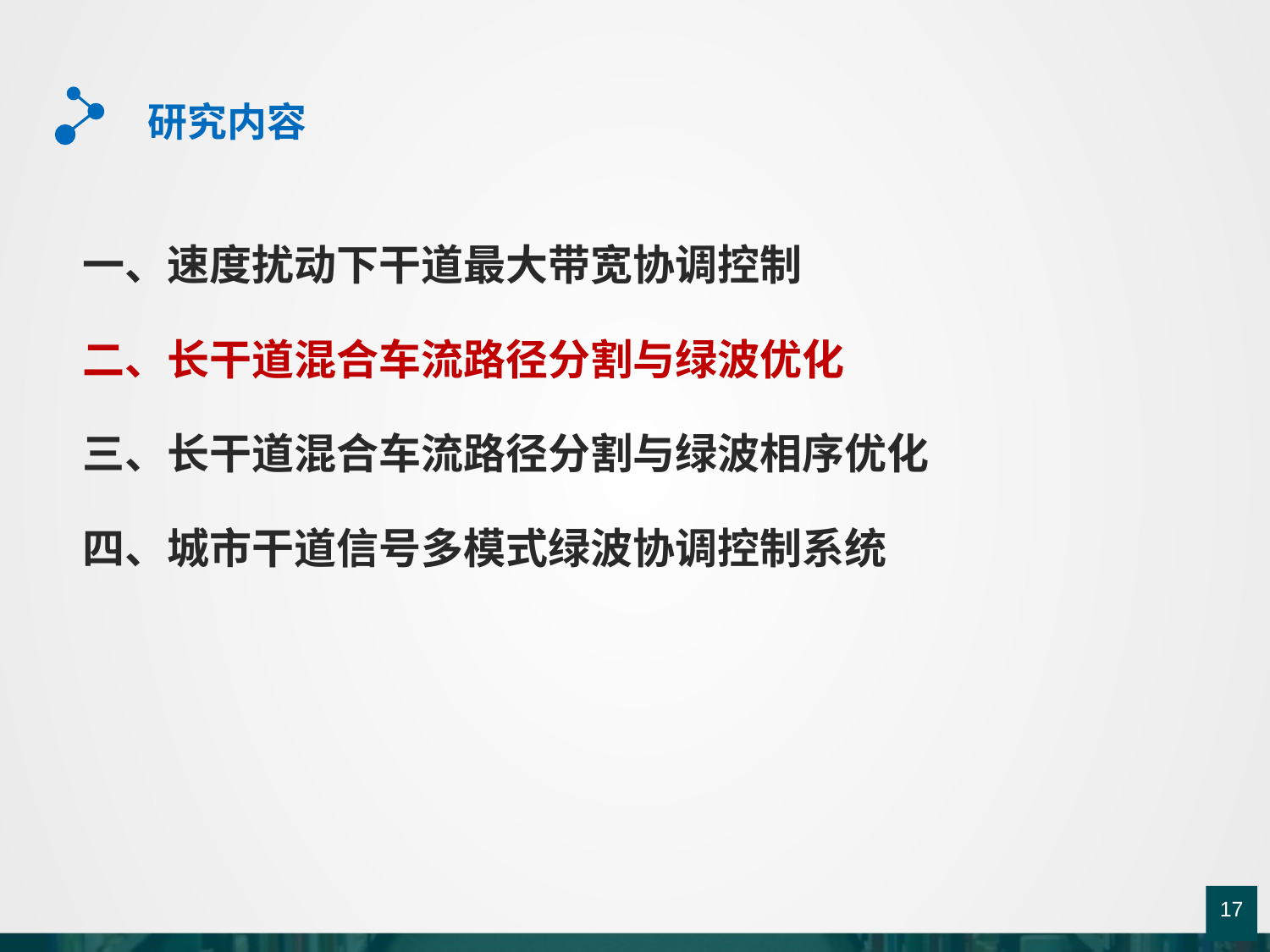

研究内容
一、速度扰动下干道最大带宽协调控制
二、长干道混合车流路径分割与绿波优化
三、长干道混合车流路径分割与绿波相序优化
四、城市干道信号多模式绿波协调控制系统